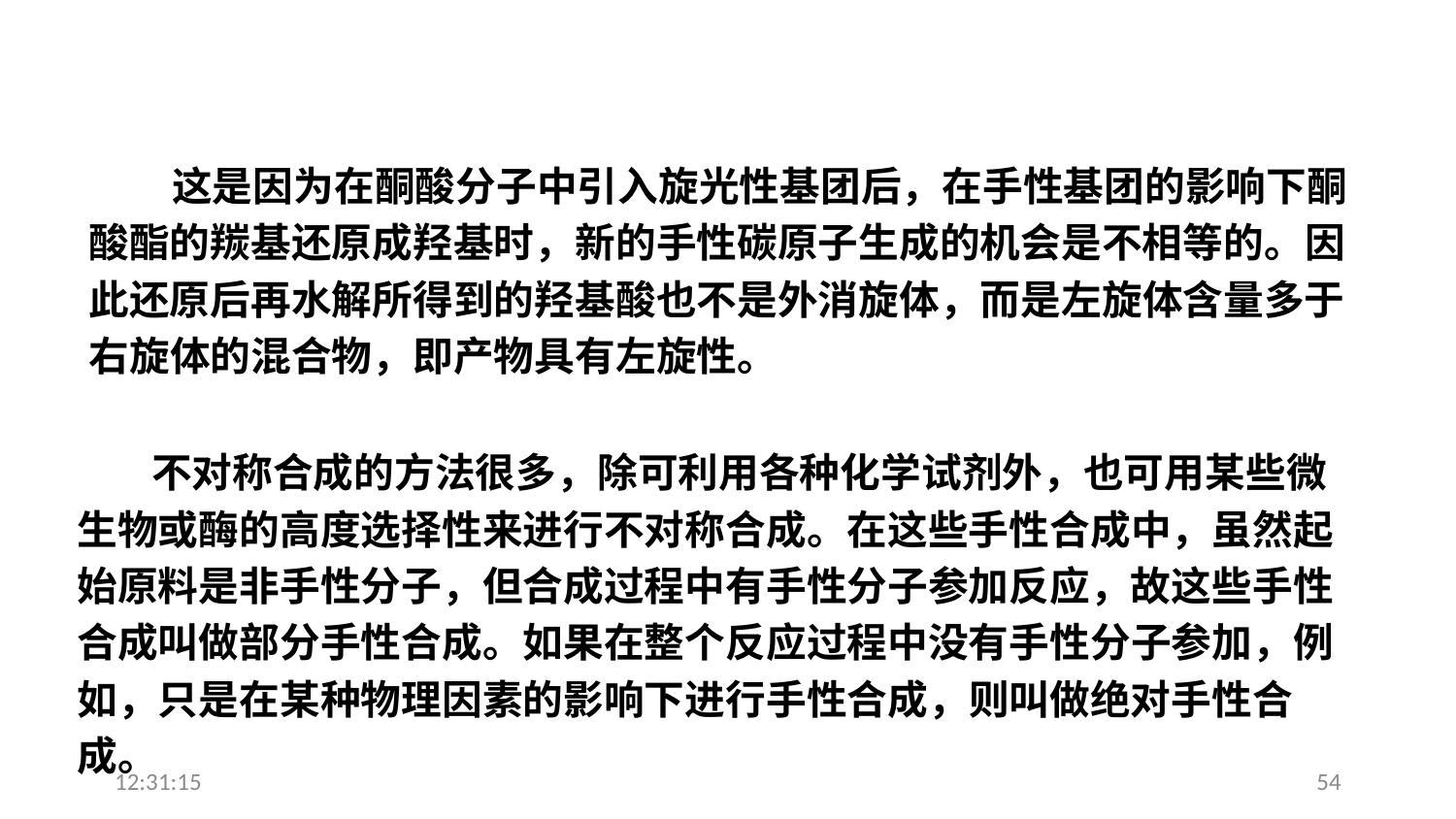

这是因为在酮酸分子中引入旋光性基团后，在手性基团的影响下酮酸酯的羰基还原成羟基时，新的手性碳原子生成的机会是不相等的。因此还原后再水解所得到的羟基酸也不是外消旋体，而是左旋体含量多于右旋体的混合物，即产物具有左旋性。
       不对称合成的方法很多，除可利用各种化学试剂外，也可用某些微生物或酶的高度选择性来进行不对称合成。在这些手性合成中，虽然起始原料是非手性分子，但合成过程中有手性分子参加反应，故这些手性合成叫做部分手性合成。如果在整个反应过程中没有手性分子参加，例如，只是在某种物理因素的影响下进行手性合成，则叫做绝对手性合成。
12:31:15
54